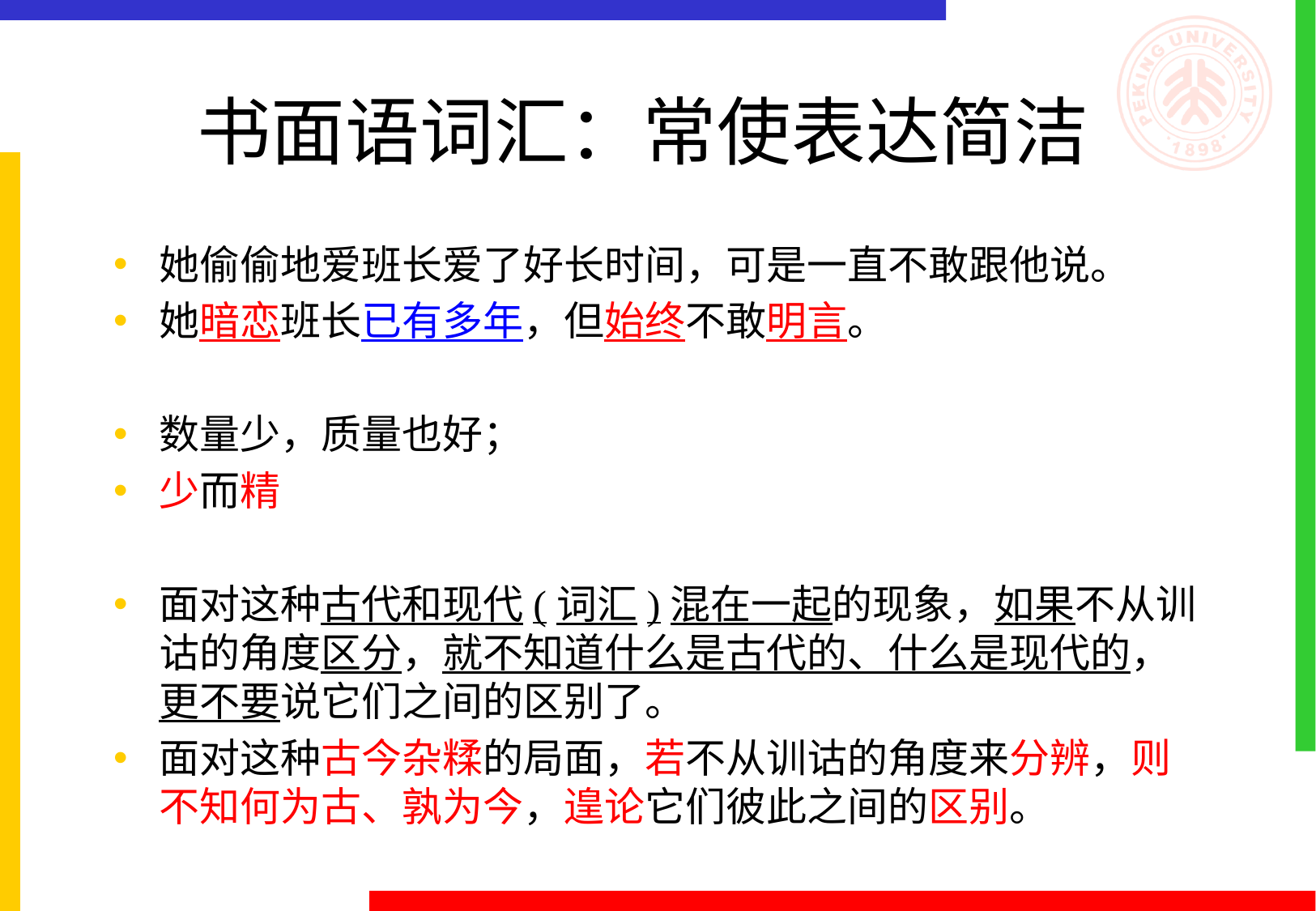

# 书面语词汇：常使表达简洁
她偷偷地爱班长爱了好长时间，可是一直不敢跟他说。
她暗恋班长已有多年，但始终不敢明言。

数量少，质量也好；
少而精

面对这种古代和现代(词汇)混在一起的现象，如果不从训诂的角度区分，就不知道什么是古代的、什么是现代的，更不要说它们之间的区别了。
面对这种古今杂糅的局面，若不从训诂的角度来分辨，则不知何为古、孰为今，遑论它们彼此之间的区别。